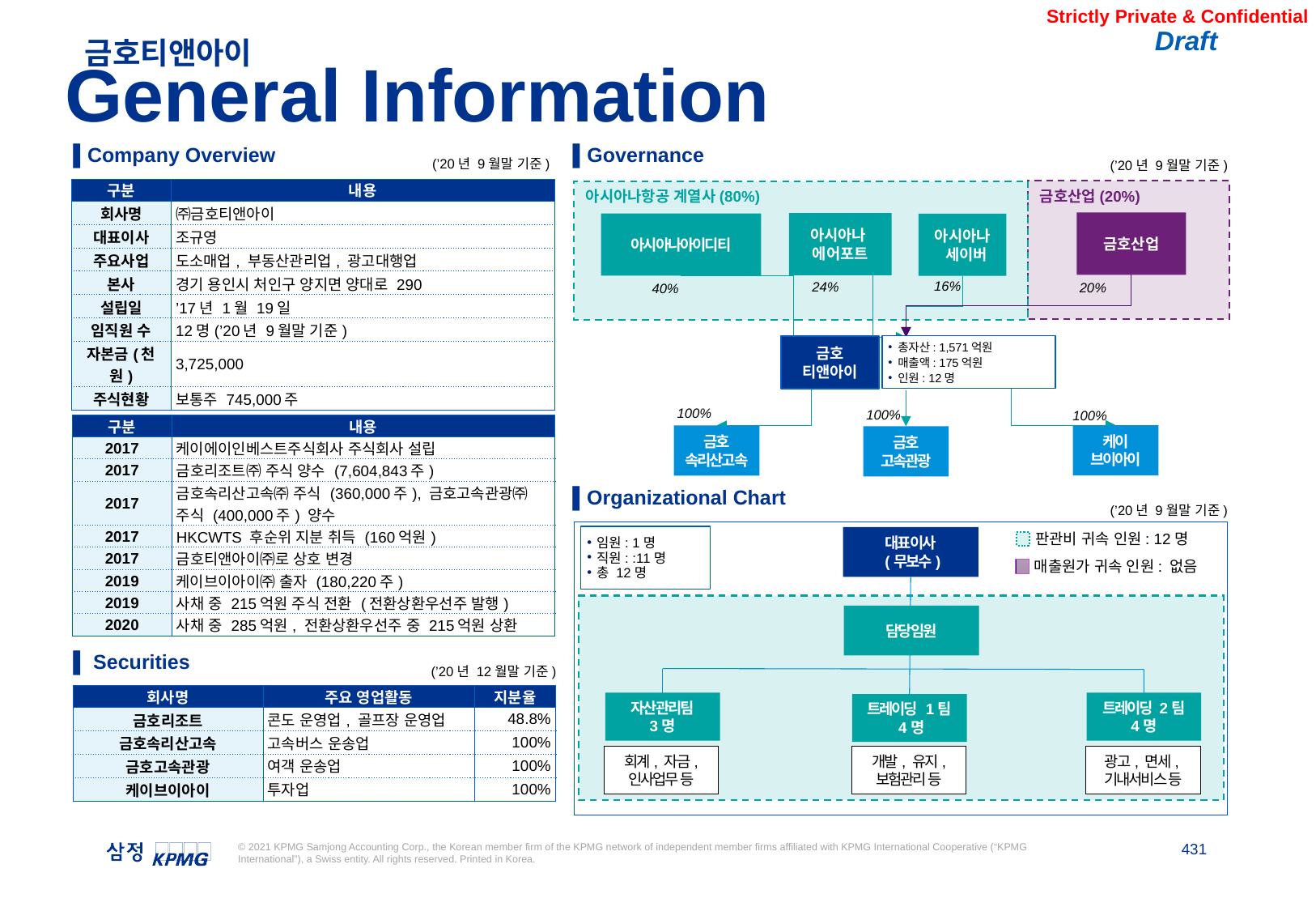

금호티앤아이
General Information
▌Company Overview
▌Governance
(’20년 9월말 기준)
(’20년 9월말 기준)
| 구분 | 내용 |
| --- | --- |
| 회사명 | ㈜금호티앤아이 |
| 대표이사 | 조규영 |
| 주요사업 | 도소매업, 부동산관리업, 광고대행업 |
| 본사 | 경기 용인시 처인구 양지면 양대로 290 |
| 설립일 | ’17년 1월 19일 |
| 임직원 수 | 12명(’20년 9월말 기준) |
| 자본금(천원) | 3,725,000 |
| 주식현황 | 보통주 745,000주 |
금호산업(20%)
아시아나항공 계열사(80%)
아시아나아이디티
16%
40%
아시아나
 세이버
24%
금호산업
아시아나
에어포트
20%

금호
티앤아이

총자산: 1,571억원
매출액: 175억원
인원: 12명

▌ History

100%
100%
100%
| 구분 | 내용 |
| --- | --- |
| 2017 | 케이에이인베스트주식회사 주식회사 설립 |
| 2017 | 금호리조트㈜ 주식 양수 (7,604,843주) |
| 2017 | 금호속리산고속㈜ 주식 (360,000주), 금호고속관광㈜ 주식 (400,000주) 양수 |
| 2017 | HKCWTS 후순위 지분 취득 (160억원) |
| 2017 | 금호티앤아이㈜로 상호 변경 |
| 2019 | 케이브이아이㈜ 출자 (180,220주) |
| 2019 | 사채 중 215억원 주식 전환 (전환상환우선주 발행) |
| 2020 | 사채 중 285억원, 전환상환우선주 중 215억원 상환 |
케이
브이아이
금호
속리산고속
금호
고속관광
▌Organizational Chart
(’20년 9월말 기준)

임원: 1명
직원: :11명
총 12명
대표이사
 (무보수)
판관비 귀속 인원: 12명

매출원가 귀속 인원: 없음

담당임원
▌ Securities
(’20년 12월말 기준)
| 회사명 | 주요 영업활동 | 지분율 |
| --- | --- | --- |
| 금호리조트 | 콘도 운영업, 골프장 운영업 | 48.8% |
| 금호속리산고속 | 고속버스 운송업 | 100% |
| 금호고속관광 | 여객 운송업 | 100% |
| 케이브이아이 | 투자업 | 100% |
자산관리팀
3명
트레이딩 2팀
4명
트레이딩 1팀
 4명
회계, 자금,
인사업무 등
개발, 유지,
보험관리 등
광고, 면세,
기내서비스 등